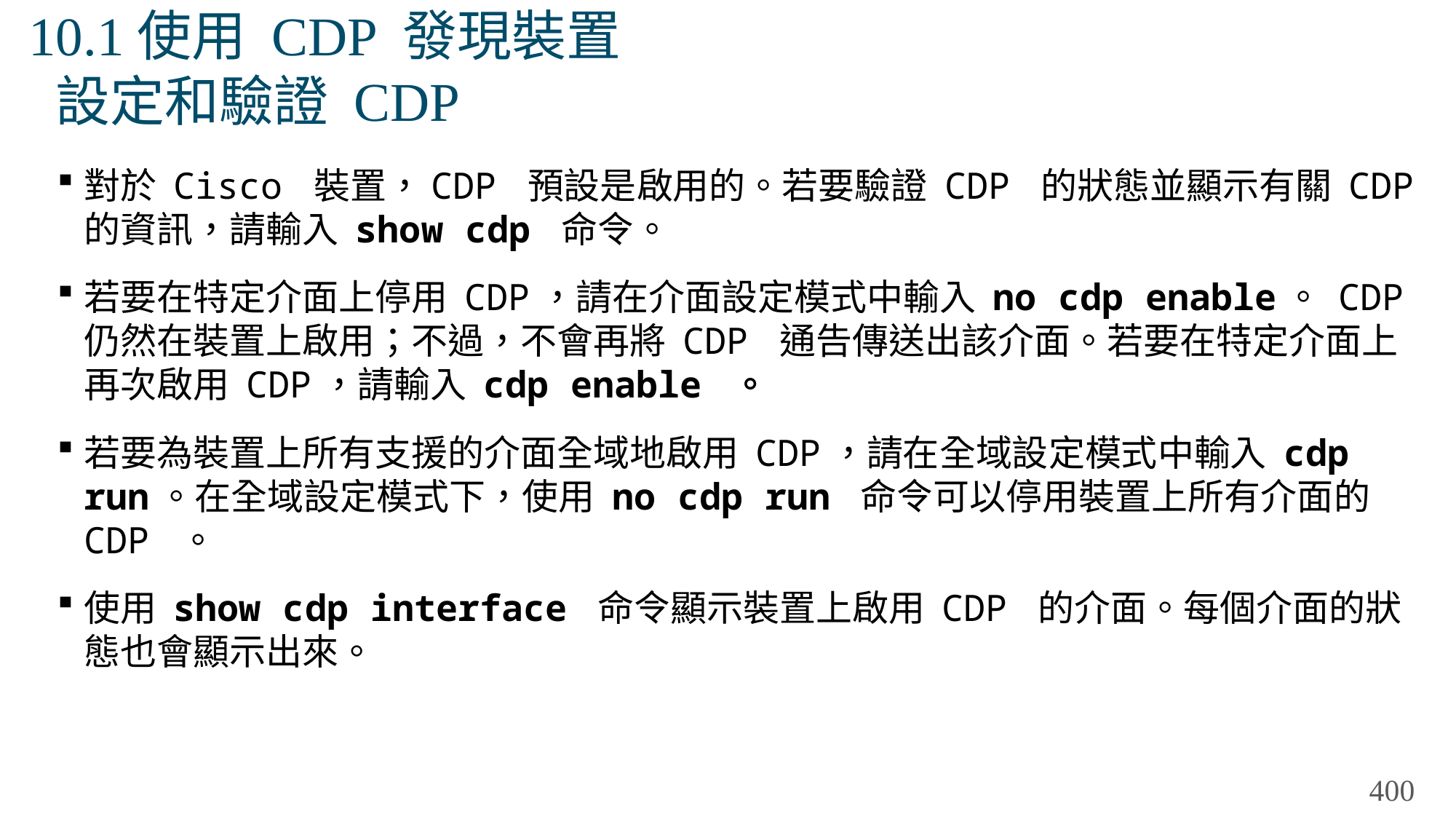

# 10.1使用 CDP 發現裝置 設定和驗證 CDP
對於 Cisco 裝置，CDP 預設是啟用的。若要驗證 CDP 的狀態並顯示有關 CDP 的資訊，請輸入 show cdp 命令。
若要在特定介面上停用 CDP，請在介面設定模式中輸入 no cdp enable。 CDP 仍然在裝置上啟用；不過，不會再將 CDP 通告傳送出該介面。若要在特定介面上再次啟用 CDP，請輸入 cdp enable 。
若要為裝置上所有支援的介面全域地啟用 CDP，請在全域設定模式中輸入 cdp run。在全域設定模式下，使用 no cdp run 命令可以停用裝置上所有介面的 CDP 。
使用 show cdp interface 命令顯示裝置上啟用 CDP 的介面。每個介面的狀態也會顯示出來。
400